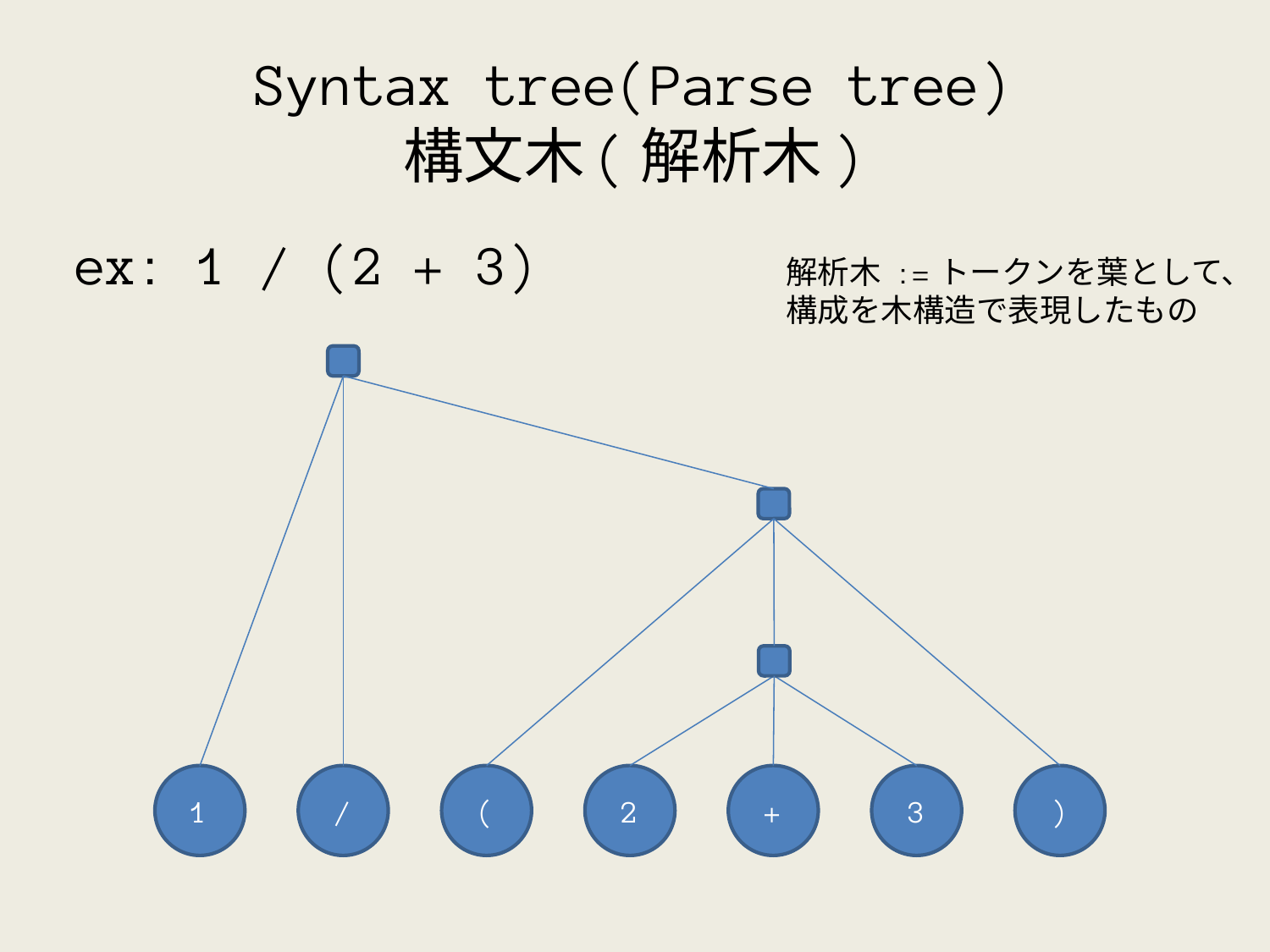

# Syntax tree(Parse tree) 構文木(解析木)
ex: 1 / (2 + 3)

解析木 :=トークンを葉として、
構成を木構造で表現したもの

1
/
(
2
+
3
)